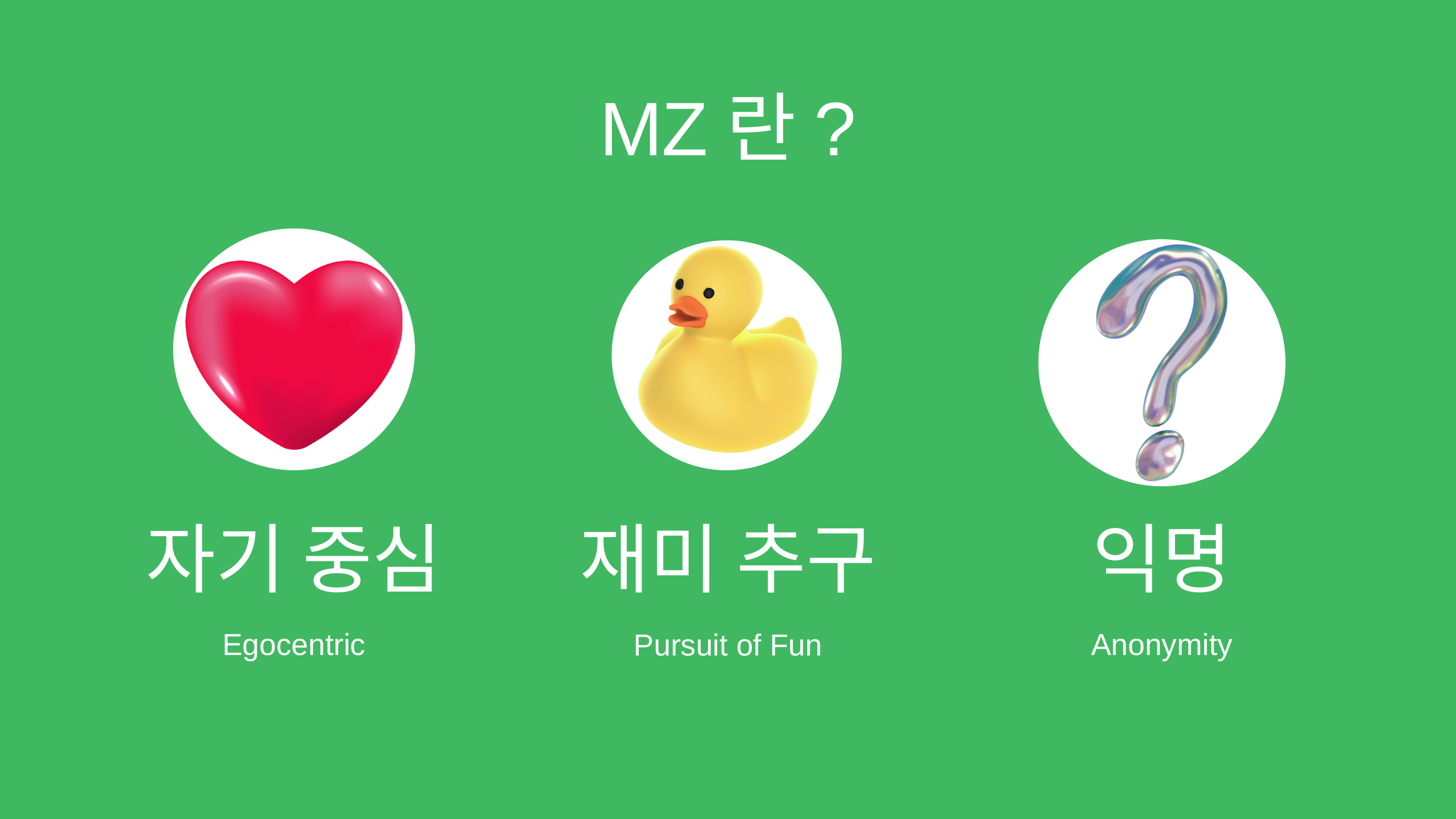

MZ란?

재미 추구
자기 중심
Egocentric
익명
Anonymity
Pursuit of Fun